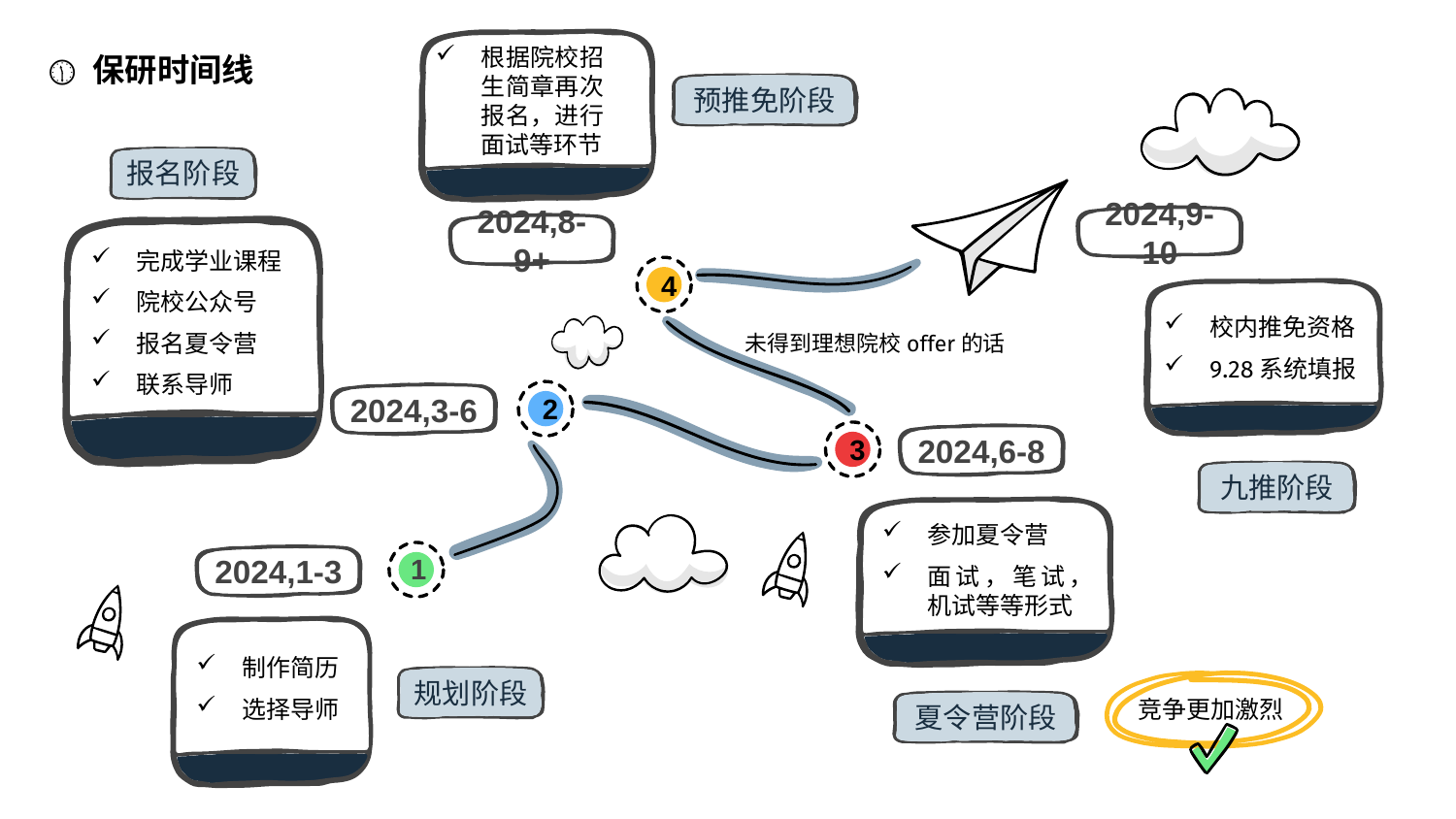

🕦 保研时间线
根据院校招生简章再次报名，进行面试等环节

预推免阶段

报名阶段

2024,9-10
2024,8-9+

完成学业课程
院校公众号
报名夏令营
联系导师

4

校内推免资格
9.28系统填报

未得到理想院校offer的话

2
2024,3-6

3
2024,6-8

九推阶段

参加夏令营
面试，笔试，机试等等形式

1
2024,1-3

制作简历
选择导师

规划阶段

竞争更加激烈

夏令营阶段